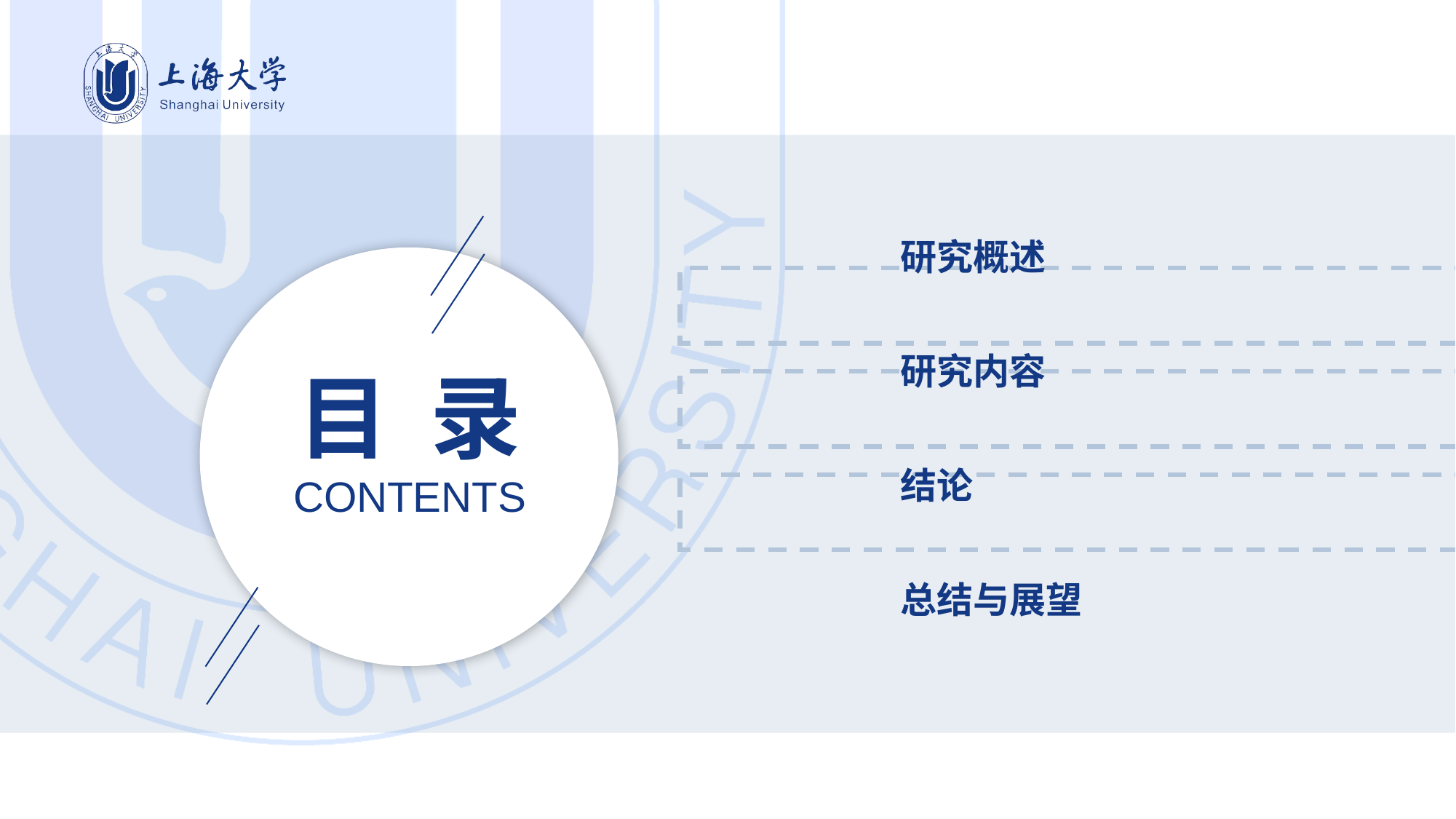

目  录
CONTENTS
文本1
文本2
可点击设计-添加形状来添加条目内容
研究概述
研究内容
结论
总结与展望